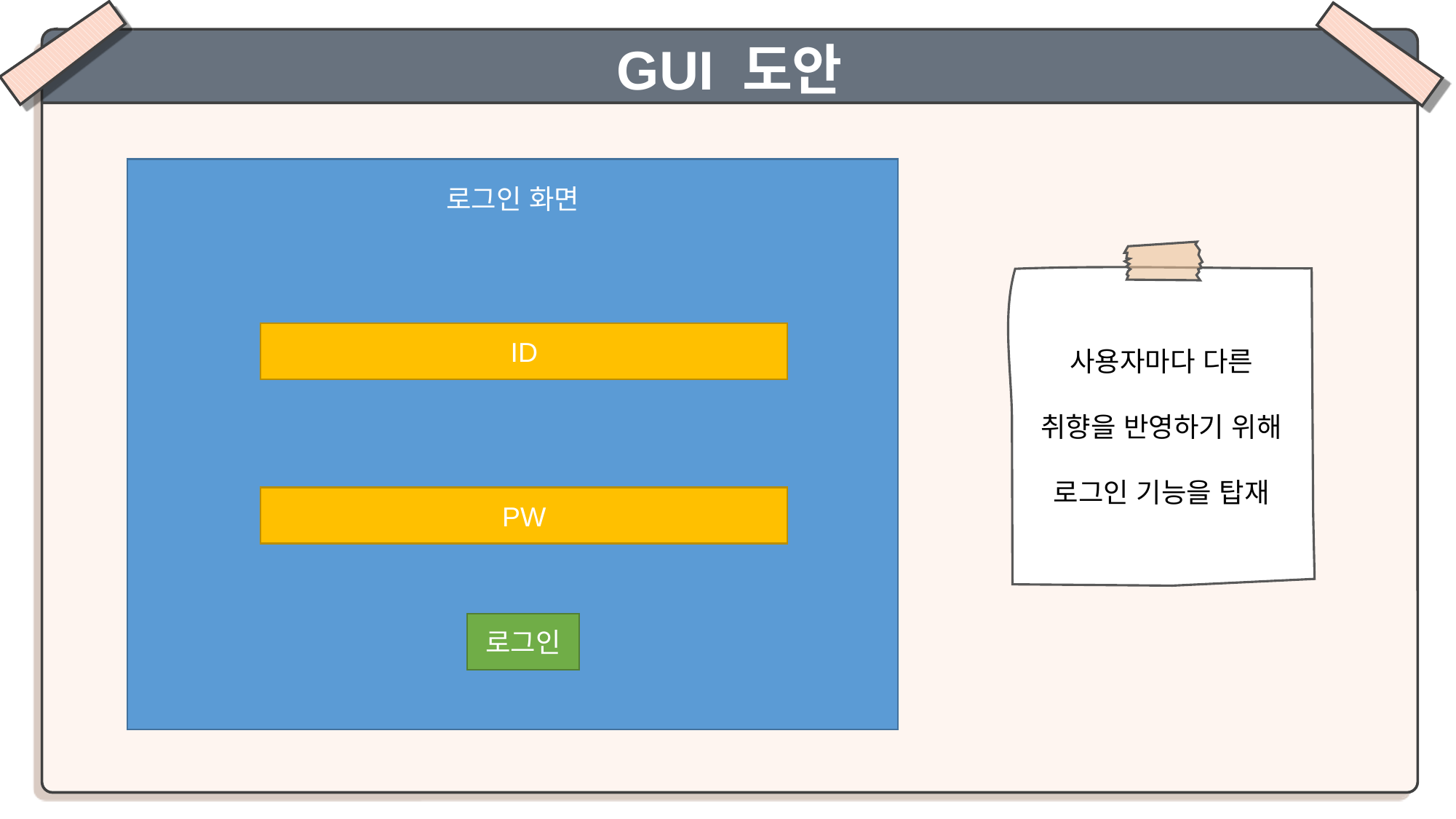

GUI 도안

로그인 화면

사용자마다 다른

취향을 반영하기 위해

로그인 기능을 탑재
ID
PW
로그인